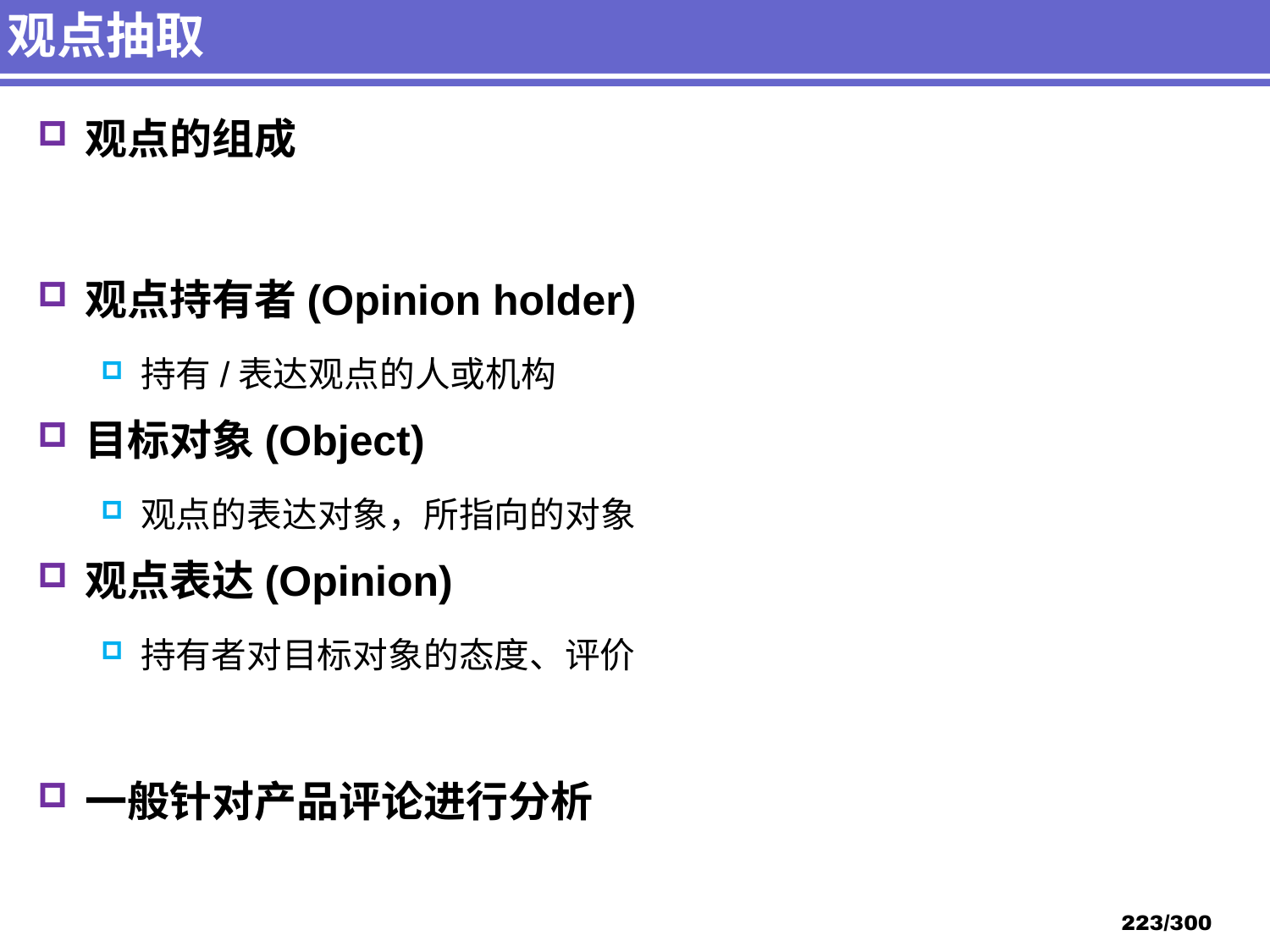

# 观点抽取
观点的组成

观点持有者(Opinion holder)
持有/表达观点的人或机构
目标对象(Object)
观点的表达对象，所指向的对象
观点表达(Opinion)
持有者对目标对象的态度、评价

一般针对产品评论进行分析
223/300